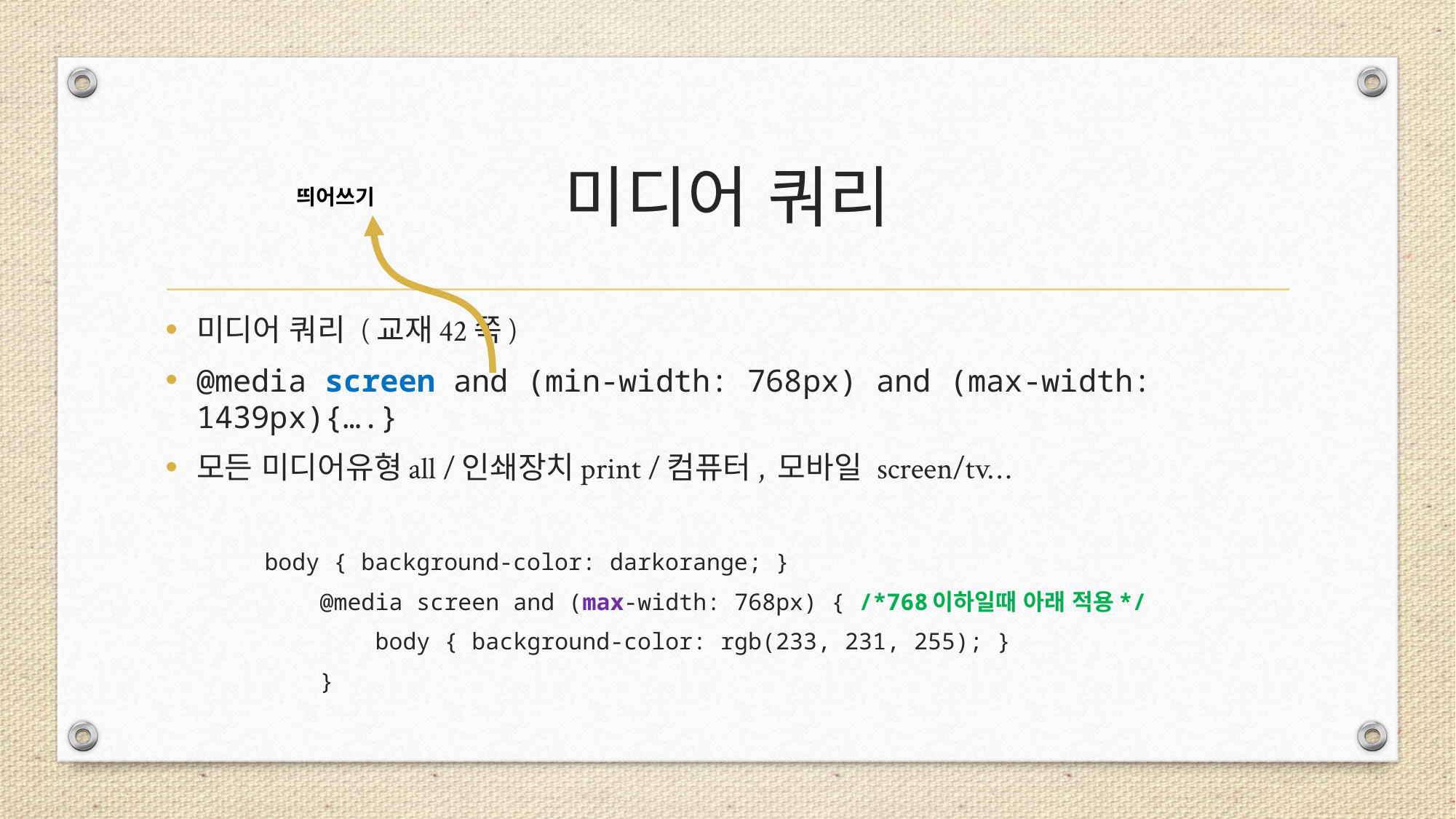

# 미디어 쿼리
띄어쓰기
미디어 쿼리 (교재42쪽)
@media screen and (min-width: 768px) and (max-width: 1439px){….}
모든 미디어유형all /인쇄장치print /컴퓨터, 모바일 screen/tv…

body { background-color: darkorange; }
    @media screen and (max-width: 768px) { /*768이하일때 아래 적용*/
        body { background-color: rgb(233, 231, 255); }
    }